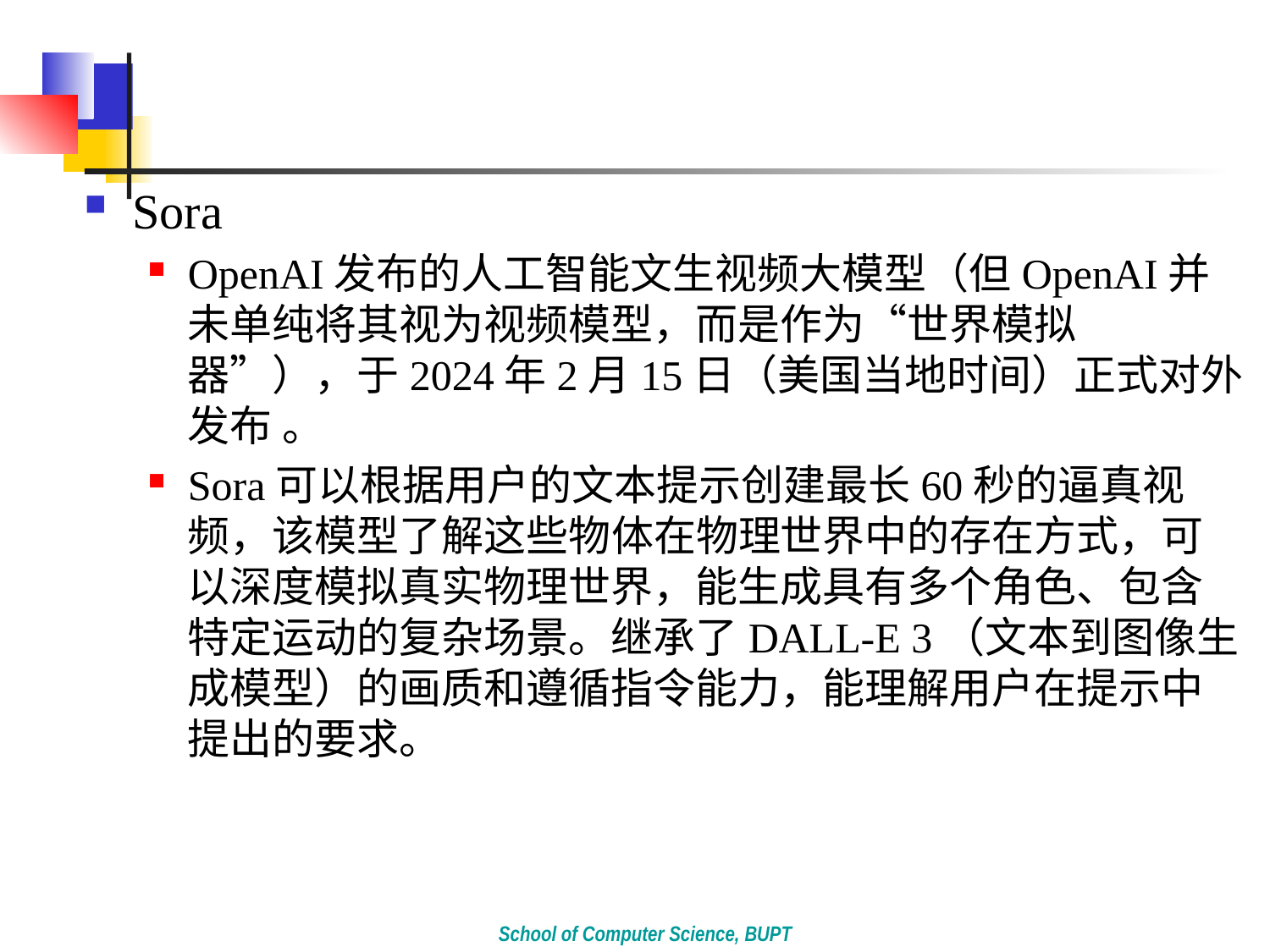

#
Sora
OpenAI发布的人工智能文生视频大模型（但OpenAI并未单纯将其视为视频模型，而是作为“世界模拟器”），于2024年2月15日（美国当地时间）正式对外发布 。
Sora可以根据用户的文本提示创建最长60秒的逼真视频，该模型了解这些物体在物理世界中的存在方式，可以深度模拟真实物理世界，能生成具有多个角色、包含特定运动的复杂场景。继承了DALL-E 3（文本到图像生成模型）的画质和遵循指令能力，能理解用户在提示中提出的要求。

School of Computer Science, BUPT
36